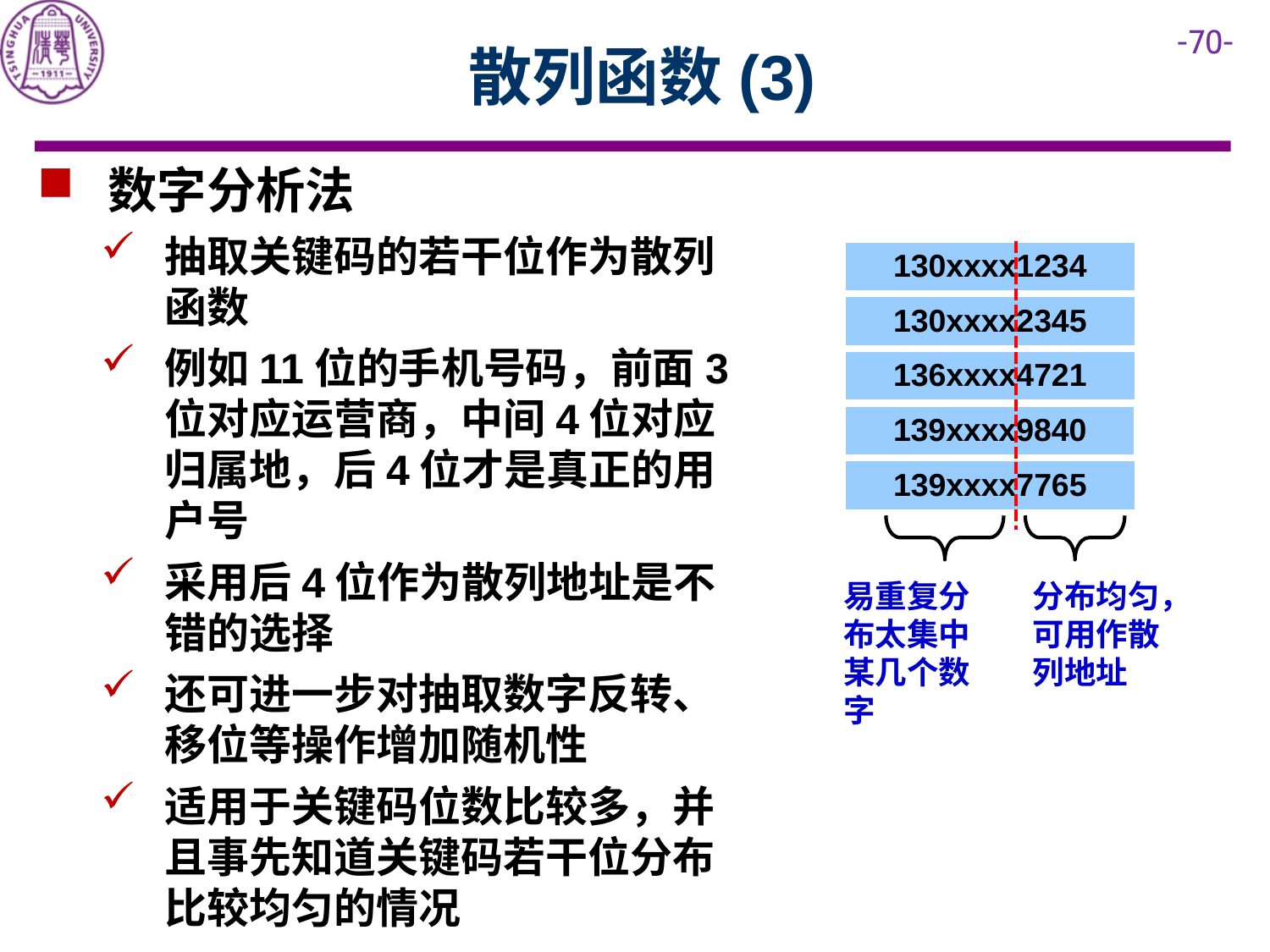

# 散列函数(3)
 数字分析法
抽取关键码的若干位作为散列函数
例如11位的手机号码，前面3位对应运营商，中间4位对应归属地，后4位才是真正的用户号
采用后4位作为散列地址是不错的选择
还可进一步对抽取数字反转、移位等操作增加随机性
适用于关键码位数比较多，并且事先知道关键码若干位分布比较均匀的情况
| 130xxxx1234 |
| --- |
| 130xxxx2345 |
| --- |
| 136xxxx4721 |
| --- |
| 139xxxx9840 |
| --- |
| 139xxxx7765 |
| --- |

易重复分布太集中某几个数字
分布均匀，可用作散列地址